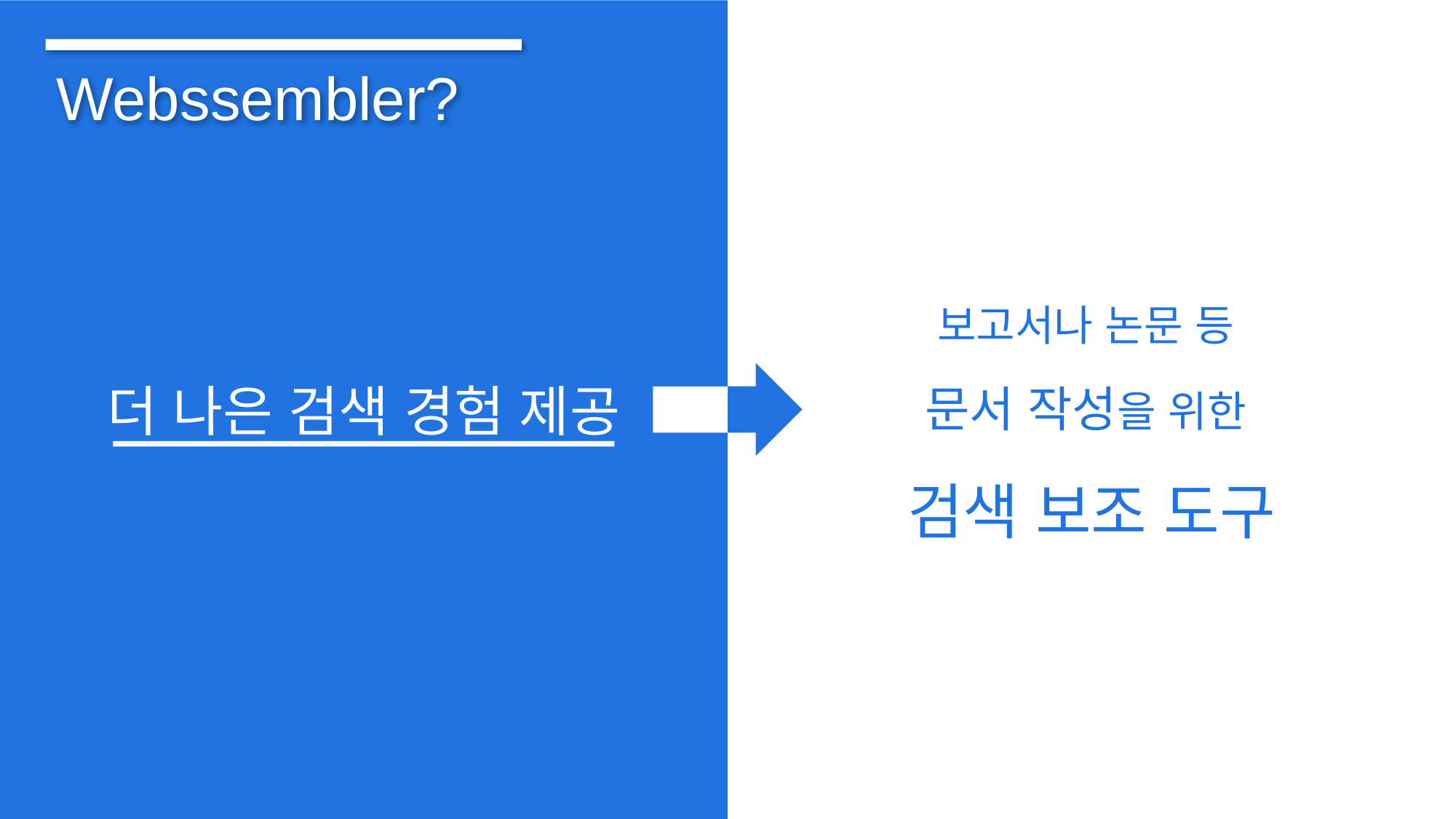

Webssembler?
보고서나 논문 등
문서 작성을 위한
검색 보조 도구

더 나은 검색 경험 제공